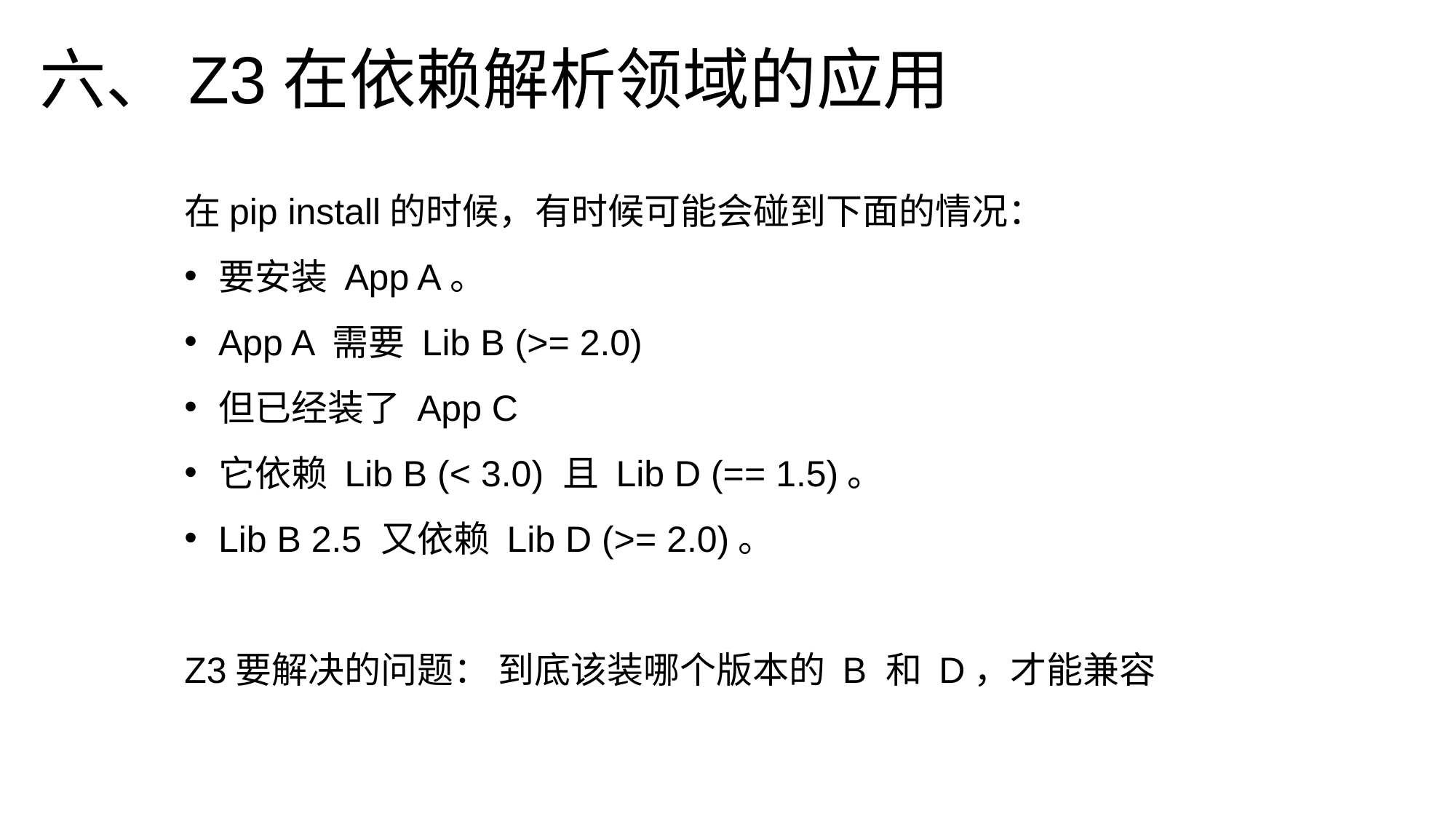

六、Z3在依赖解析领域的应用
在pip install的时候，有时候可能会碰到下面的情况：
要安装 App A。
App A 需要 Lib B (>= 2.0)
但已经装了 App C
它依赖 Lib B (< 3.0) 且 Lib D (== 1.5)。
Lib B 2.5 又依赖 Lib D (>= 2.0)。

Z3要解决的问题： 到底该装哪个版本的 B 和 D，才能兼容